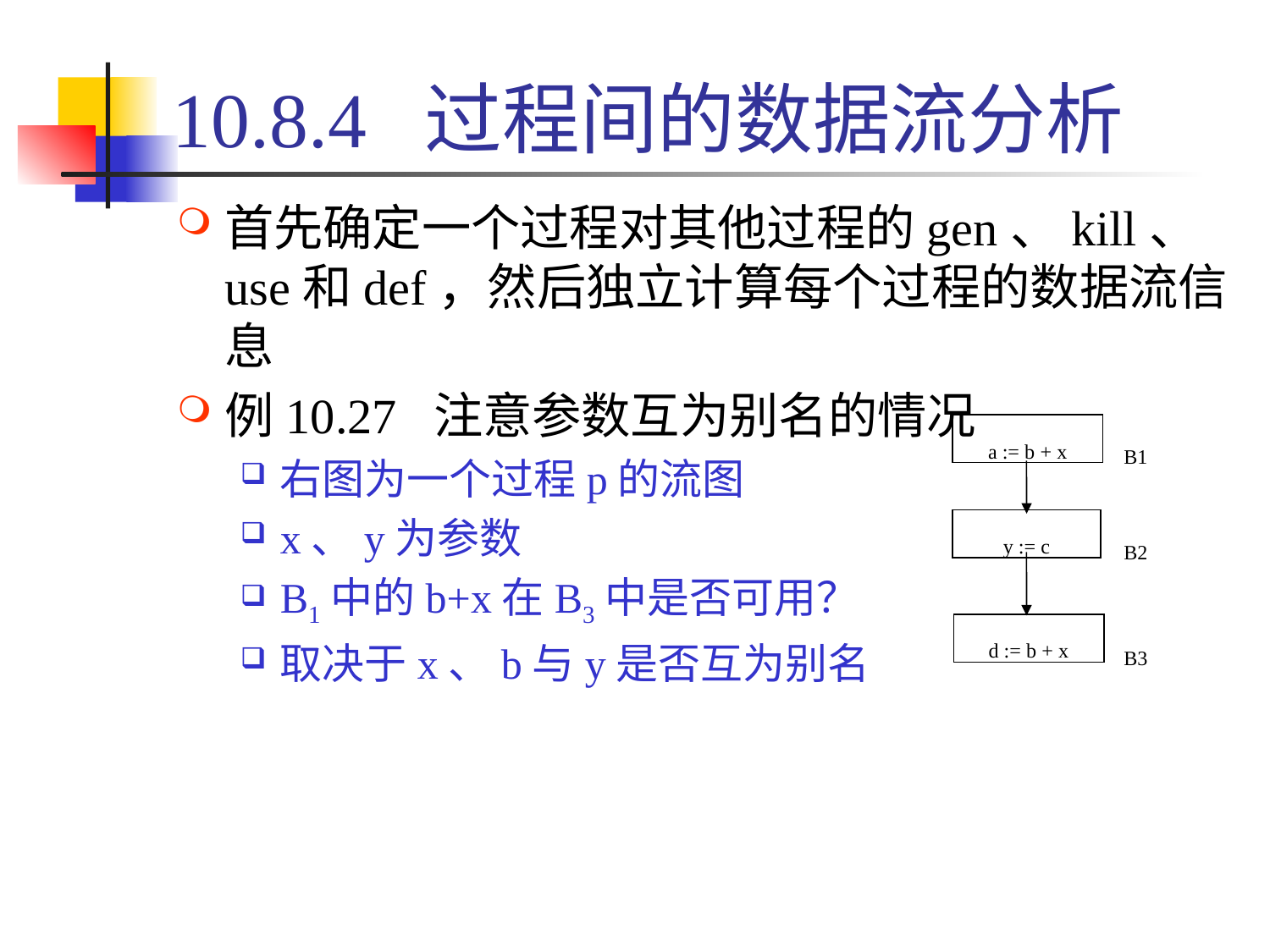

# 10.8.4  过程间的数据流分析
首先确定一个过程对其他过程的gen、kill、use和def，然后独立计算每个过程的数据流信息
例10.27  注意参数互为别名的情况
右图为一个过程p的流图
x、y为参数
B1中的b+x在B3中是否可用？
取决于x、b与y是否互为别名
a := b + x
B1

y := c
B2

d := b + x
B3